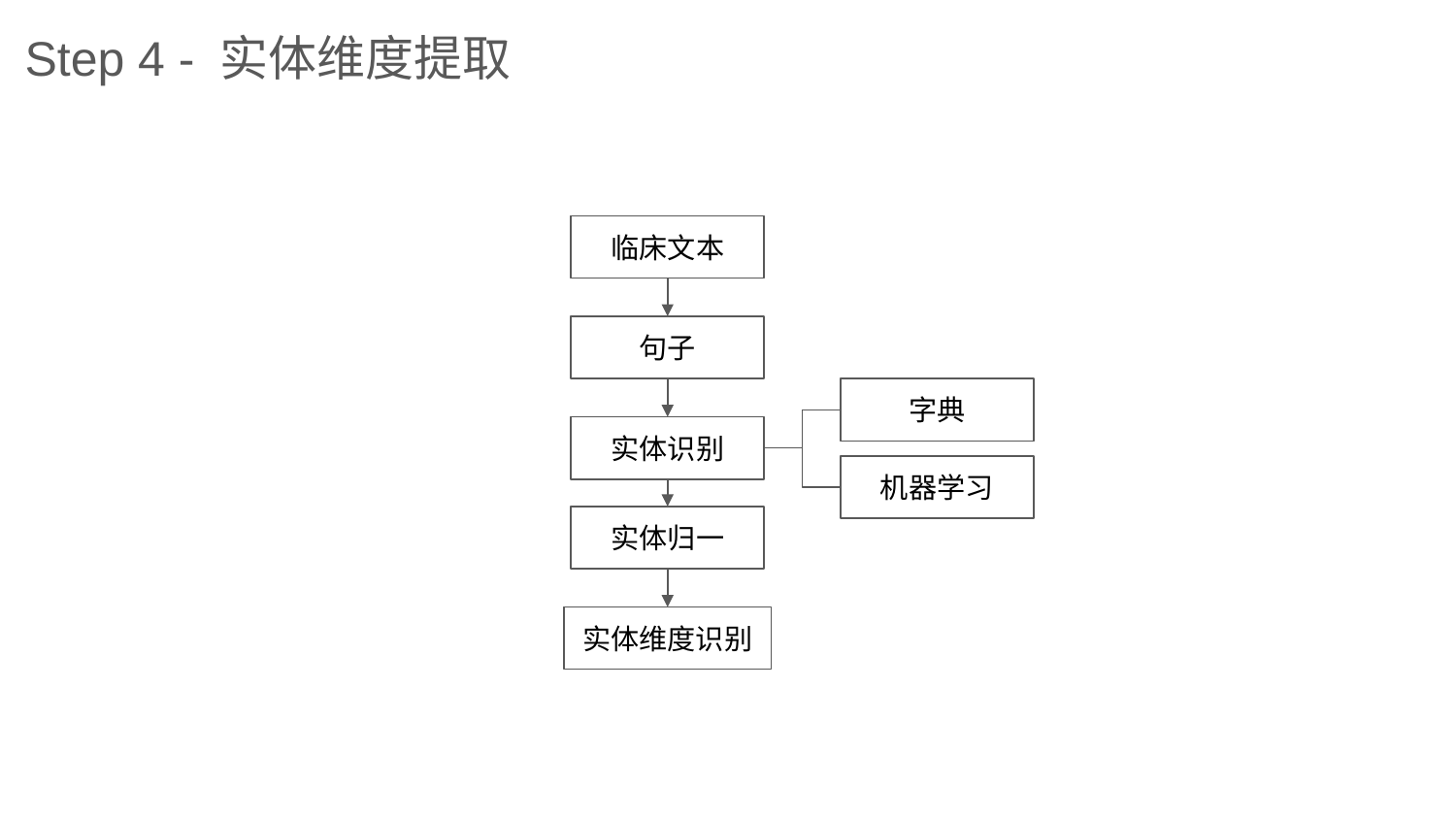

Step 4 - 实体维度提取
临床文本
句子
字典
实体识别
机器学习
实体归一
实体维度识别